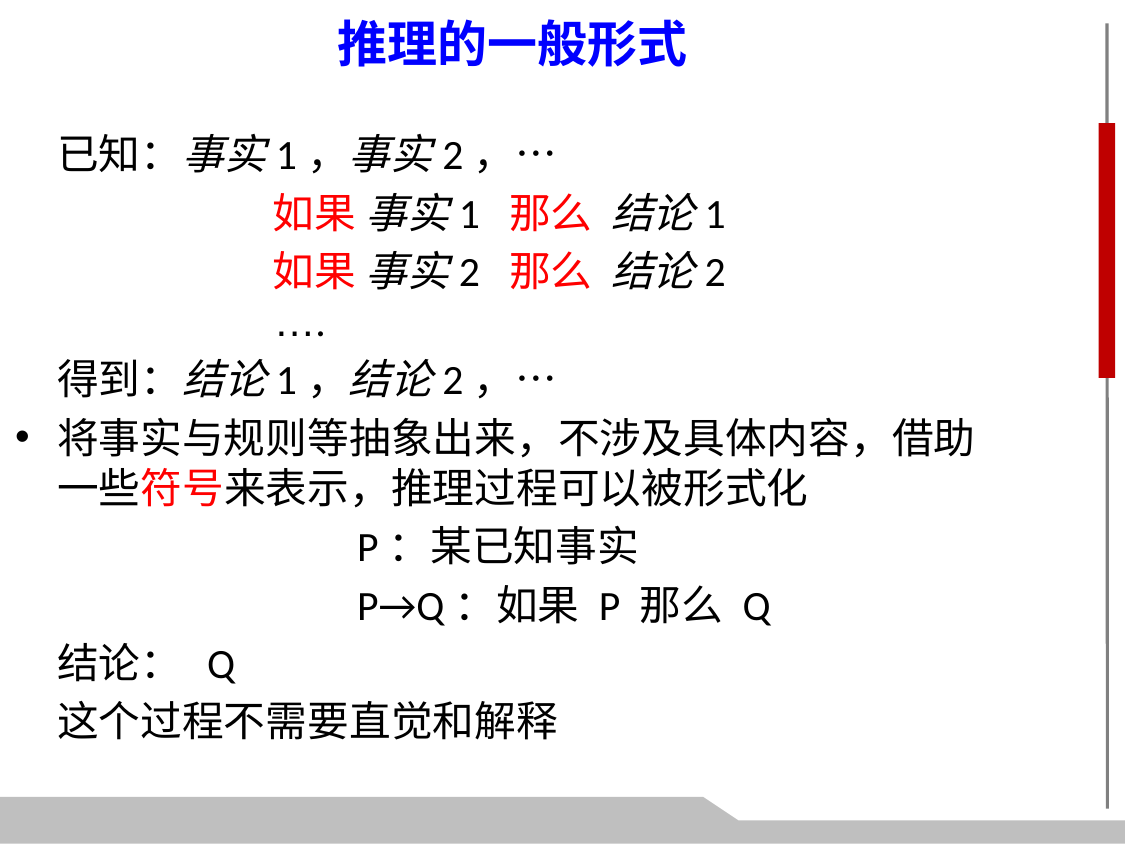

推理的一般形式
	已知：事实1，事实2，…
   		      如果 事实1  那么  结论1
		      如果 事实2  那么  结论2
		       ….
	得到：结论1，结论2，…
将事实与规则等抽象出来，不涉及具体内容，借助一些符号来表示，推理过程可以被形式化
		 	P：某已知事实
		 	P→Q：如果 P 那么 Q
	结论：	Q
	这个过程不需要直觉和解释